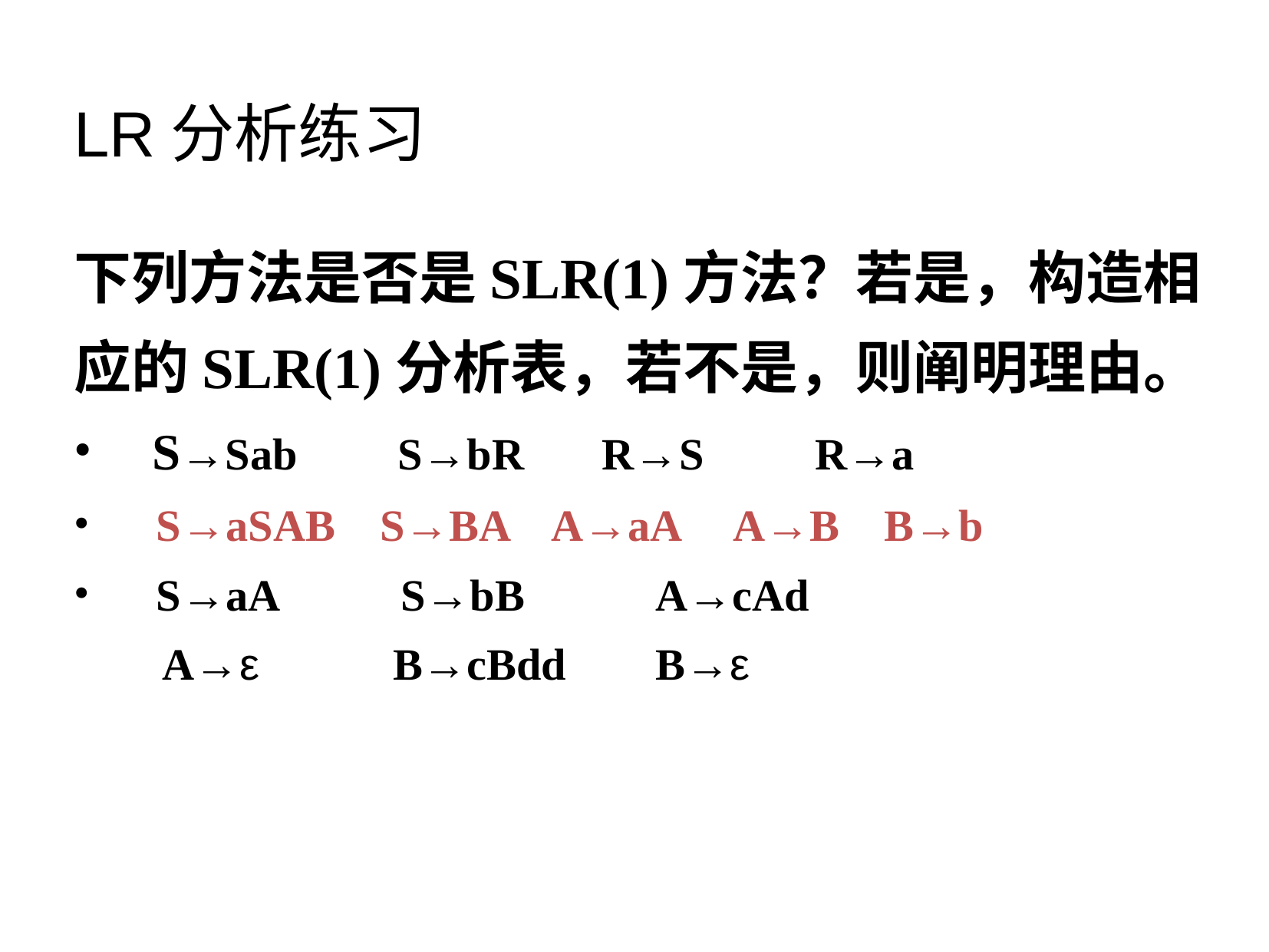

LR分析练习
下列方法是否是SLR(1)方法？若是，构造相应的SLR(1)分析表，若不是，则阐明理由。
    S→Sab         S→bR       R→S          R→a
     S→aSAB    S→BA    A→aA     A→B    B→b
     S→aA           S→bB            A→cAd
        A→ε            B→cBdd        B→ε